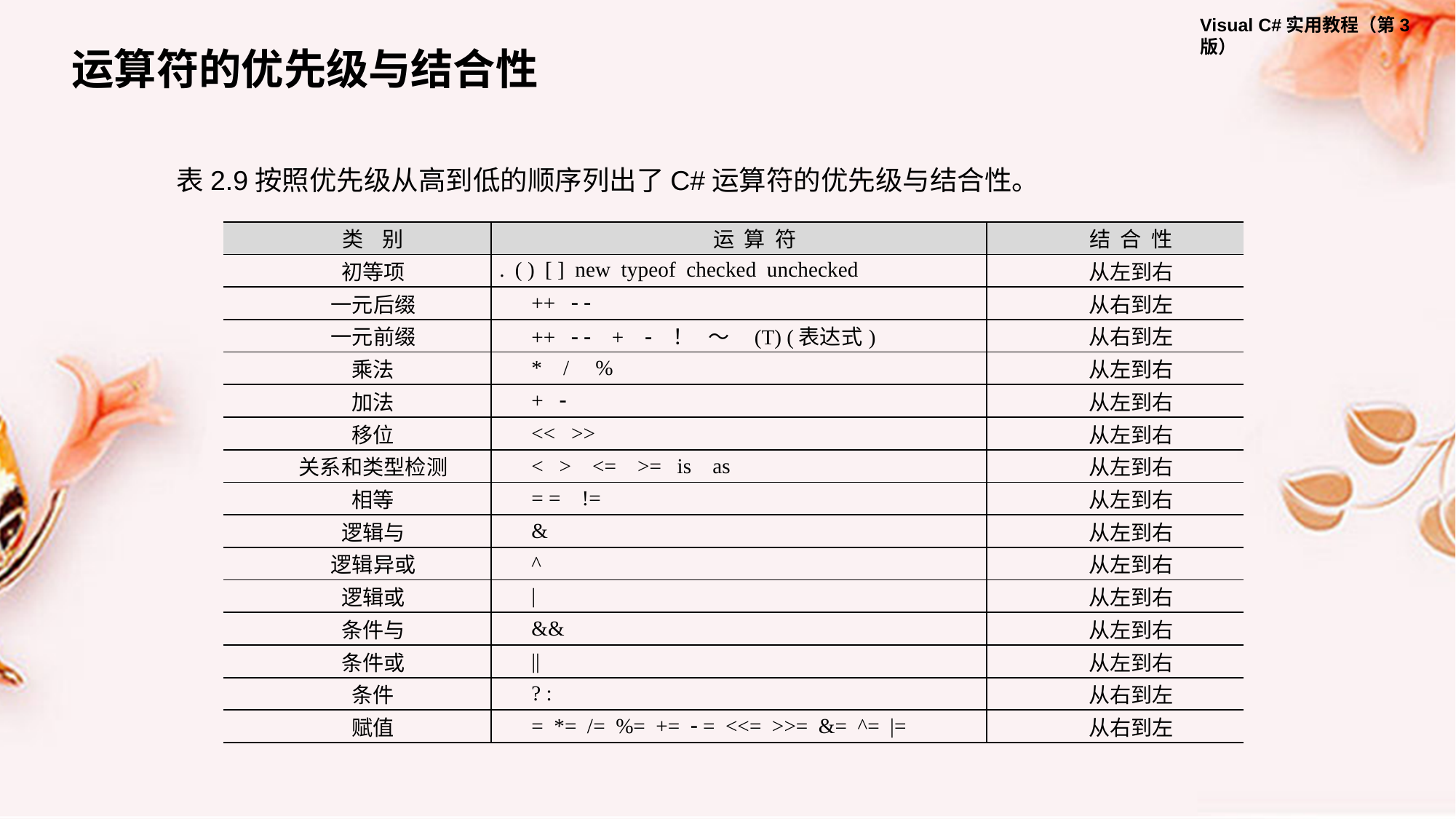

运算符的优先级与结合性
表2.9按照优先级从高到低的顺序列出了C#运算符的优先级与结合性。
| 类 别 | 运 算 符 | 结 合 性 |
| --- | --- | --- |
| 初等项 | . ( ) [ ] new typeof checked unchecked | 从左到右 |
| 一元后缀 | ++ − − | 从右到左 |
| 一元前缀 | ++ − − + − ！ ～ (T) (表达式) | 从右到左 |
| 乘法 | \* / % | 从左到右 |
| 加法 | + − | 从左到右 |
| 移位 | << >> | 从左到右 |
| 关系和类型检测 | < > <= >= is as | 从左到右 |
| 相等 | = = != | 从左到右 |
| 逻辑与 | & | 从左到右 |
| 逻辑异或 | ^ | 从左到右 |
| 逻辑或 | | | 从左到右 |
| 条件与 | && | 从左到右 |
| 条件或 | || | 从左到右 |
| 条件 | ? : | 从右到左 |
| 赋值 | = \*= /= %= += − = <<= >>= &= ^= |= | 从右到左 |